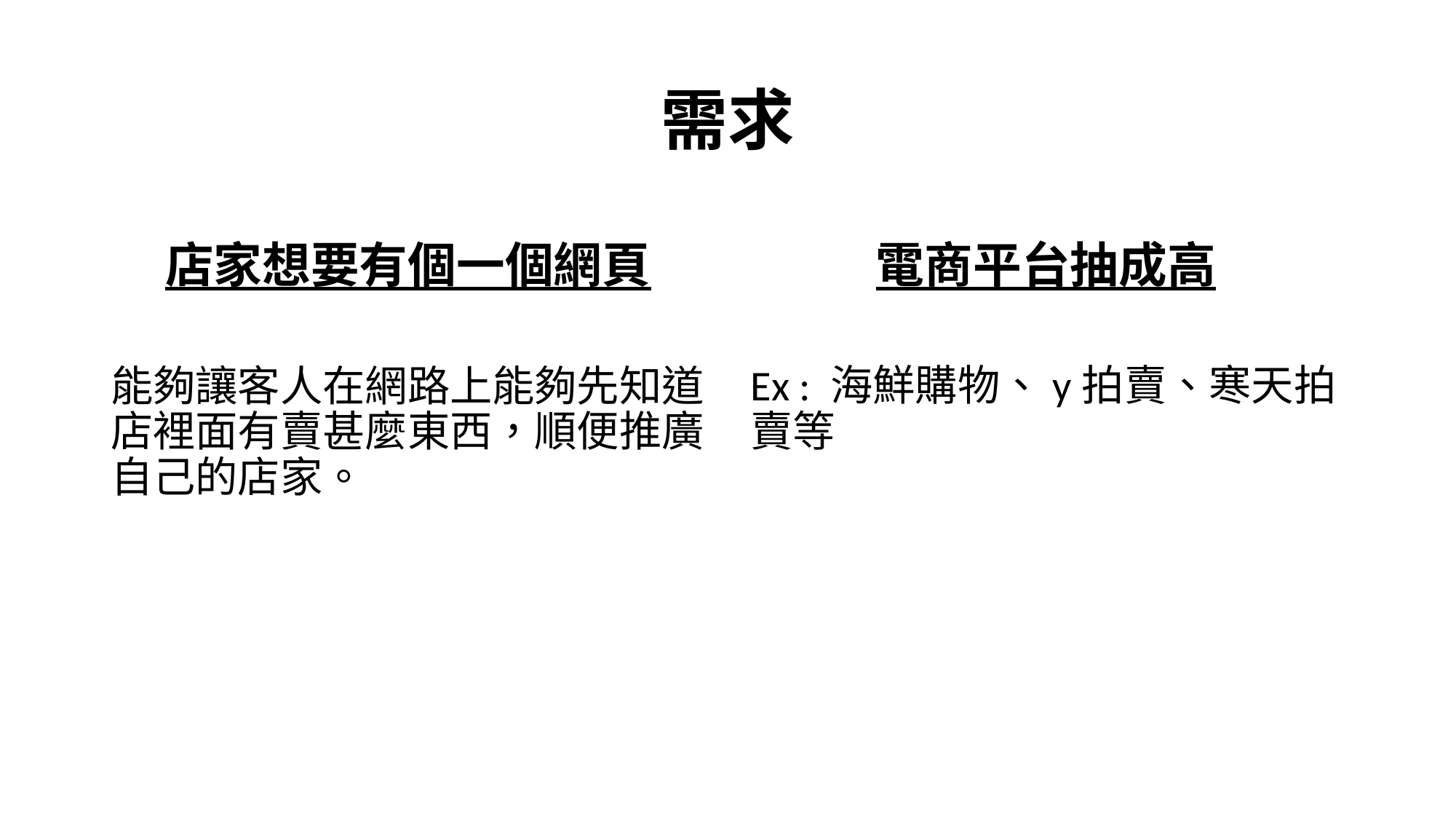

# 需求
店家想要有個一個網頁
電商平台抽成高
Ex : 海鮮購物、y拍賣、寒天拍賣等

能夠讓客人在網路上能夠先知道店裡面有賣甚麼東西，順便推廣自己的店家。